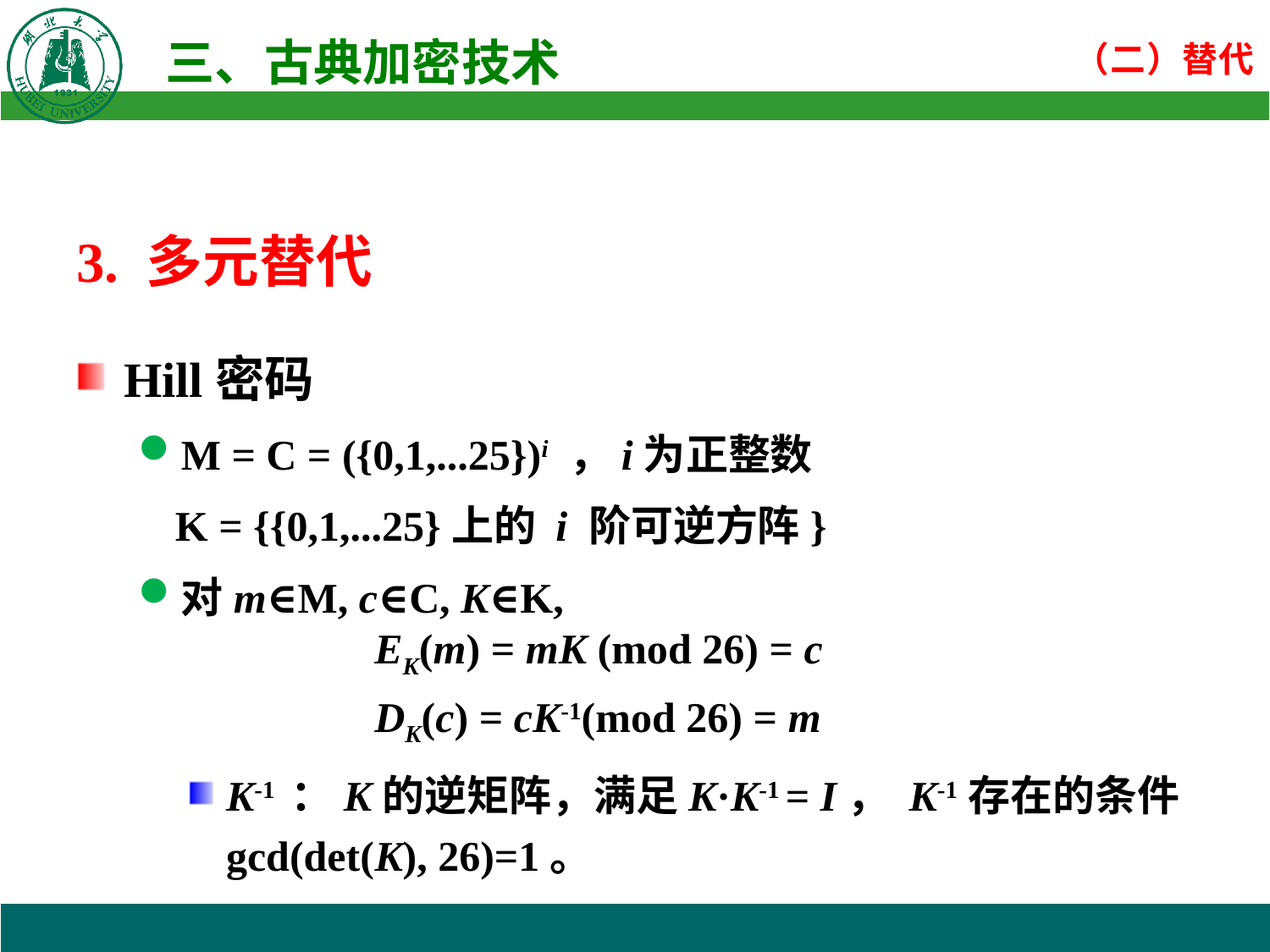

3. 多元替代
Hill密码
M = C = ({0,1,...25})i ，i为正整数
K = {{0,1,...25}上的 i 阶可逆方阵}
对m∈M, c∈C, K∈K,
       EK(m) = mK (mod 26) = c
       DK(c) = cK-1(mod 26) = m
K-1 ：K的逆矩阵，满足K·K-1 = I， K-1存在的条件gcd(det(K), 26)=1。